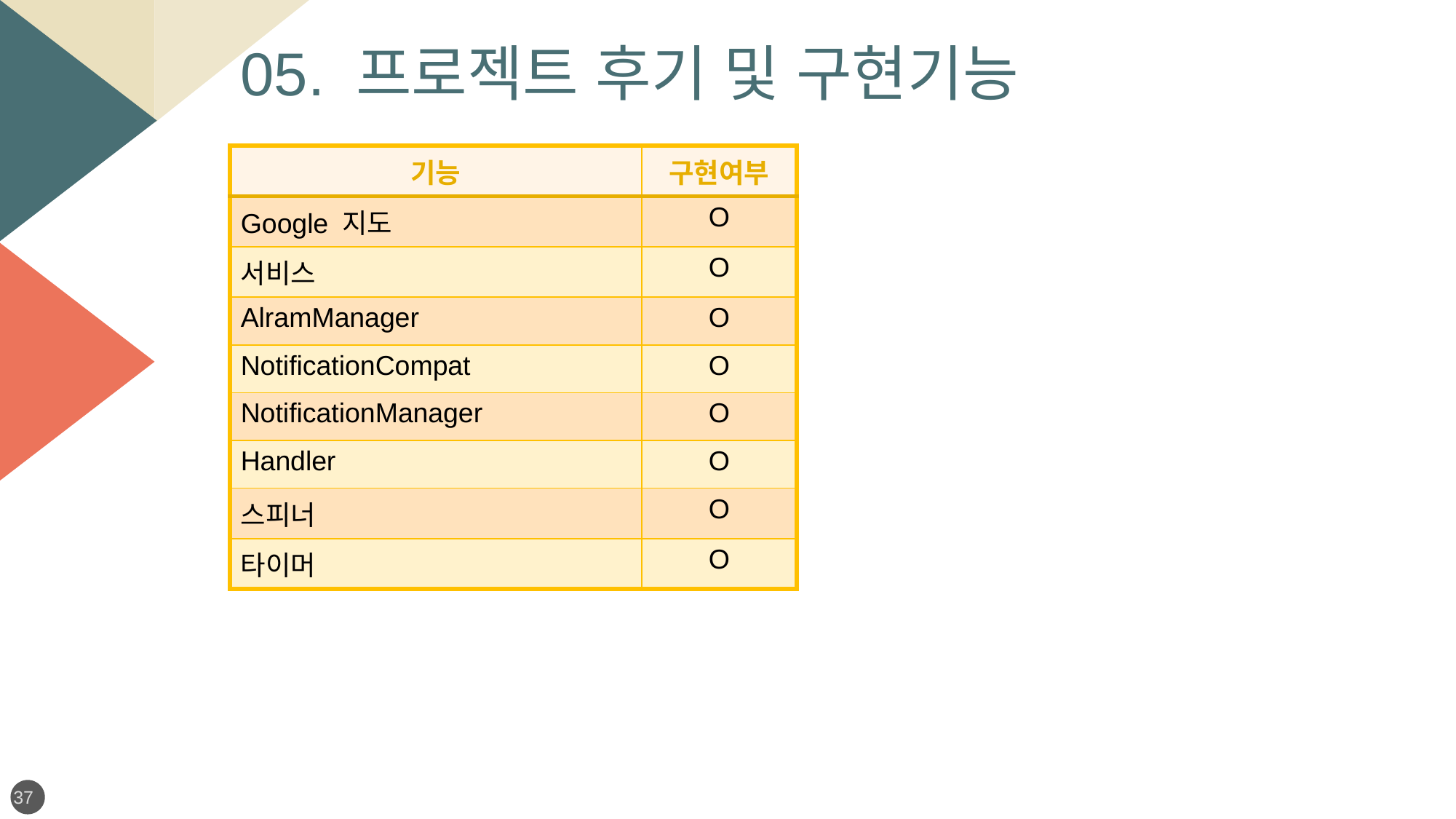

05. 프로젝트 후기 및 구현기능
| 기능 | 구현여부 |
| --- | --- |
| Google 지도 | O |
| 서비스 | O |
| AlramManager | O |
| NotificationCompat | O |
| NotificationManager | O |
| Handler | O |
| 스피너 | O |
| 타이머 | O |
37